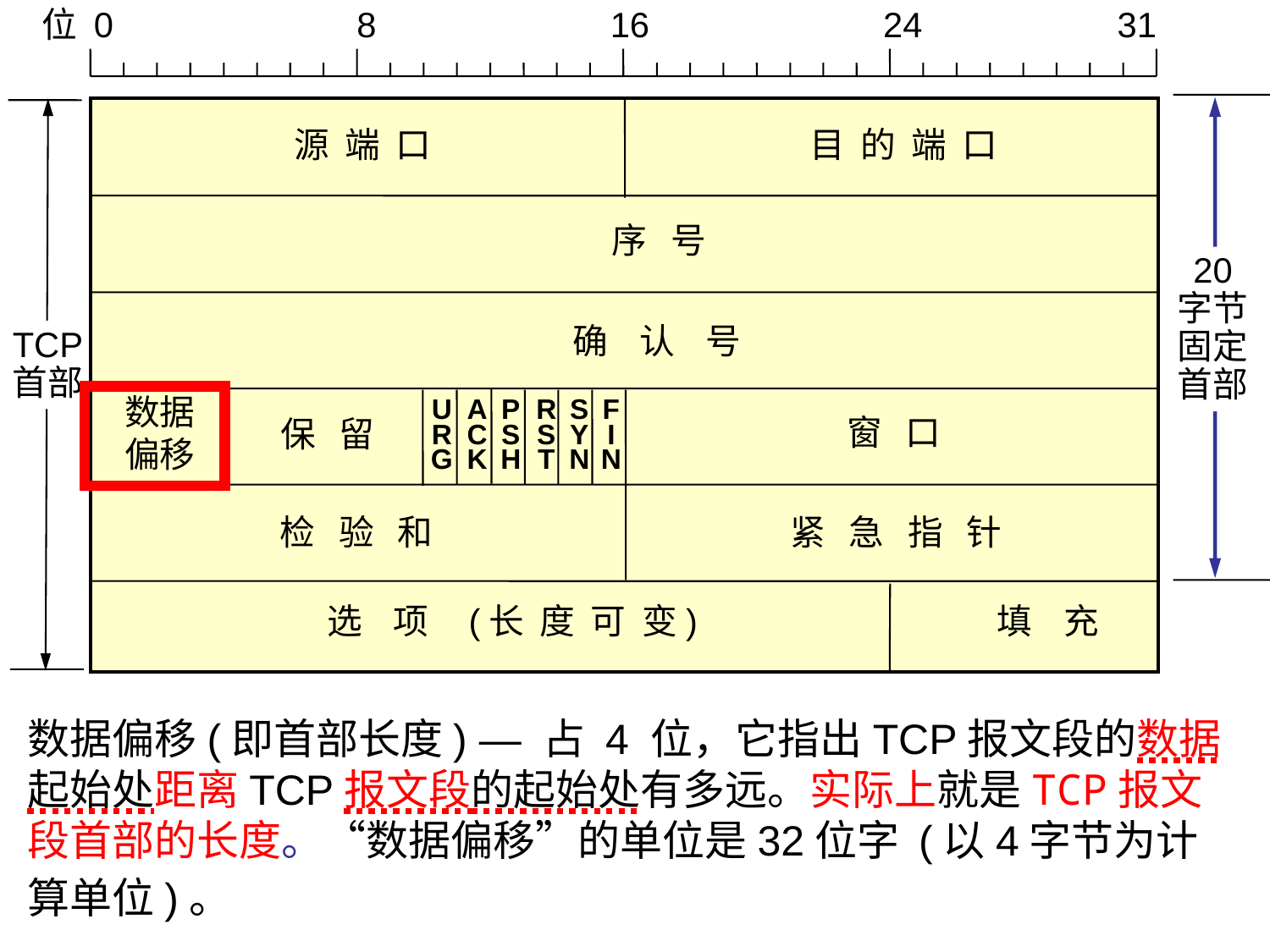

位 0                         8                        16                        24                    31

源  端  口
目  的  端  口

序   号
20
字节
固定
首部

确    认    号
TCP
首部
数据
偏移

U
R
G
A
C
K
P
S
H
R
S
T
S
Y
N
F
I
N
窗   口
保   留

检   验   和
紧   急   指   针

选    项    (长  度  可  变)
填    充

数据偏移(即首部长度) — 占 4 位，它指出TCP报文段的数据起始处距离TCP报文段的起始处有多远。实际上就是TCP报文段首部的长度。“数据偏移”的单位是32位字 (以4字节为计算单位)。